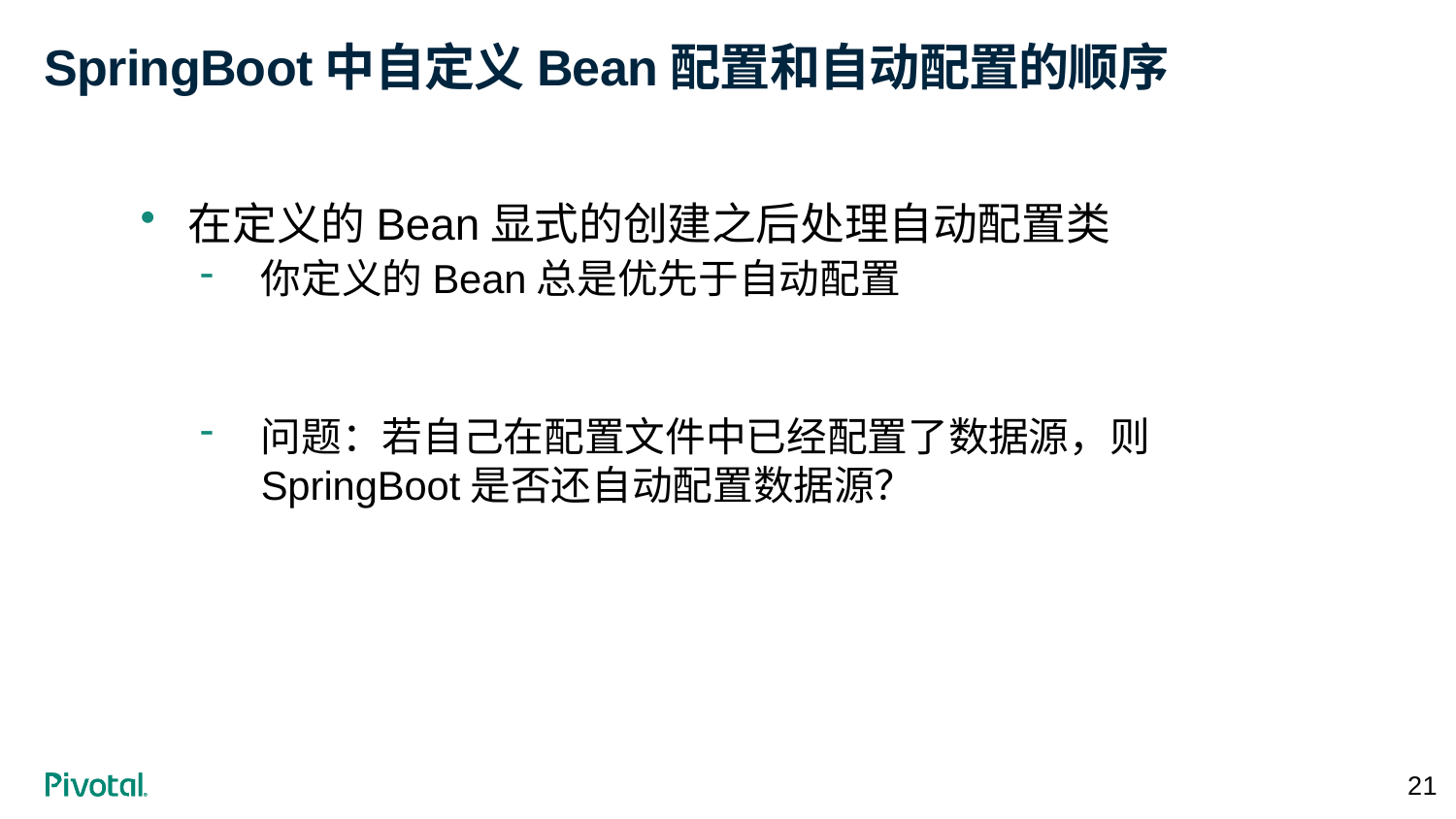

# SpringBoot中自定义Bean配置和自动配置的顺序

在定义的Bean显式的创建之后处理自动配置类
你定义的Bean总是优先于自动配置

问题：若自己在配置文件中已经配置了数据源，则SpringBoot是否还自动配置数据源？

21